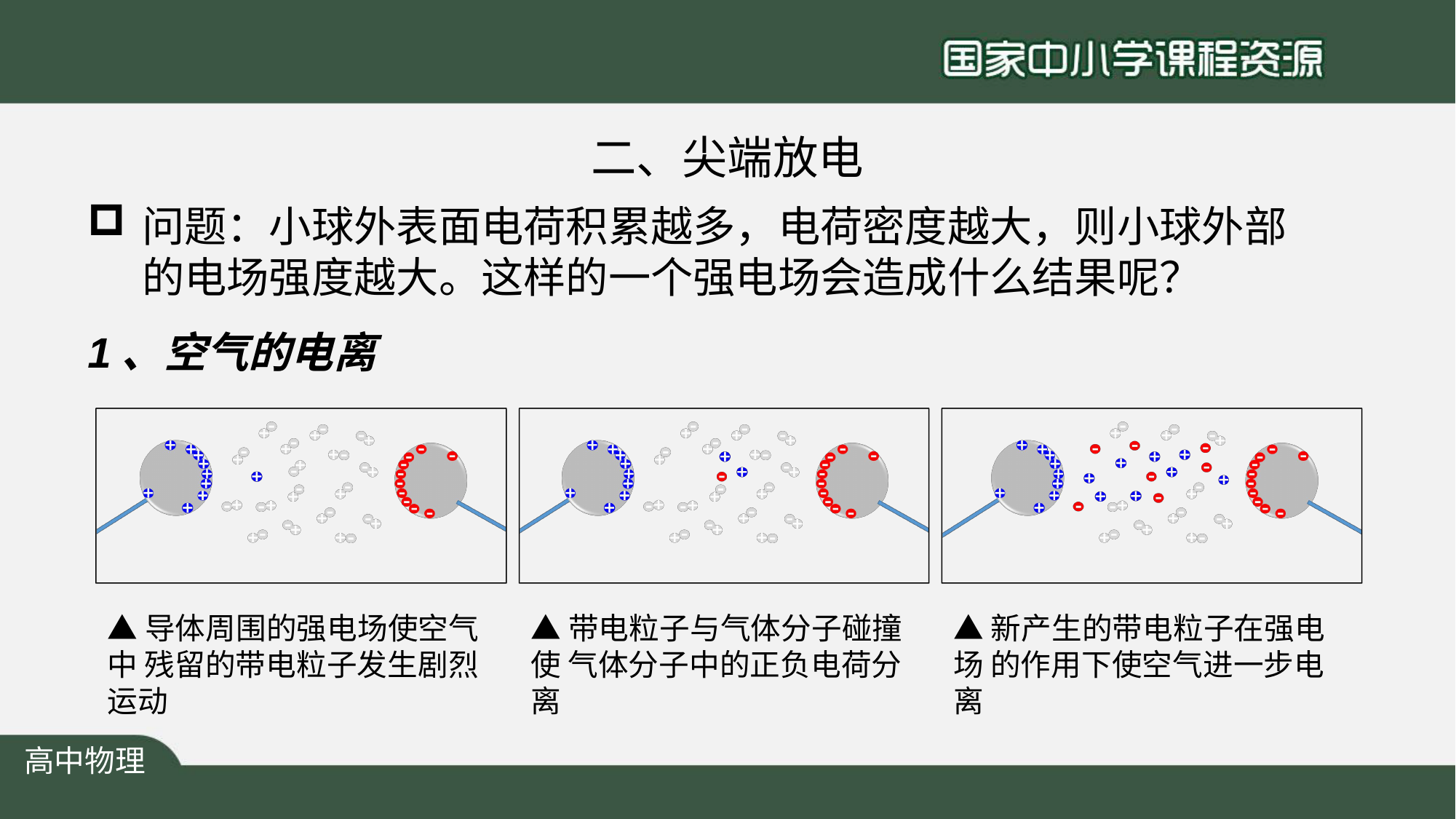

# 二、尖端放电
问题：小球外表面电荷积累越多，电荷密度越大，则小球外部 的电场强度越大。这样的一个强电场会造成什么结果呢？
1、空气的电离

▲导体周围的强电场使空气中 残留的带电粒子发生剧烈运动
▲带电粒子与气体分子碰撞使 气体分子中的正负电荷分离
▲新产生的带电粒子在强电场 的作用下使空气进一步电离
高中物理